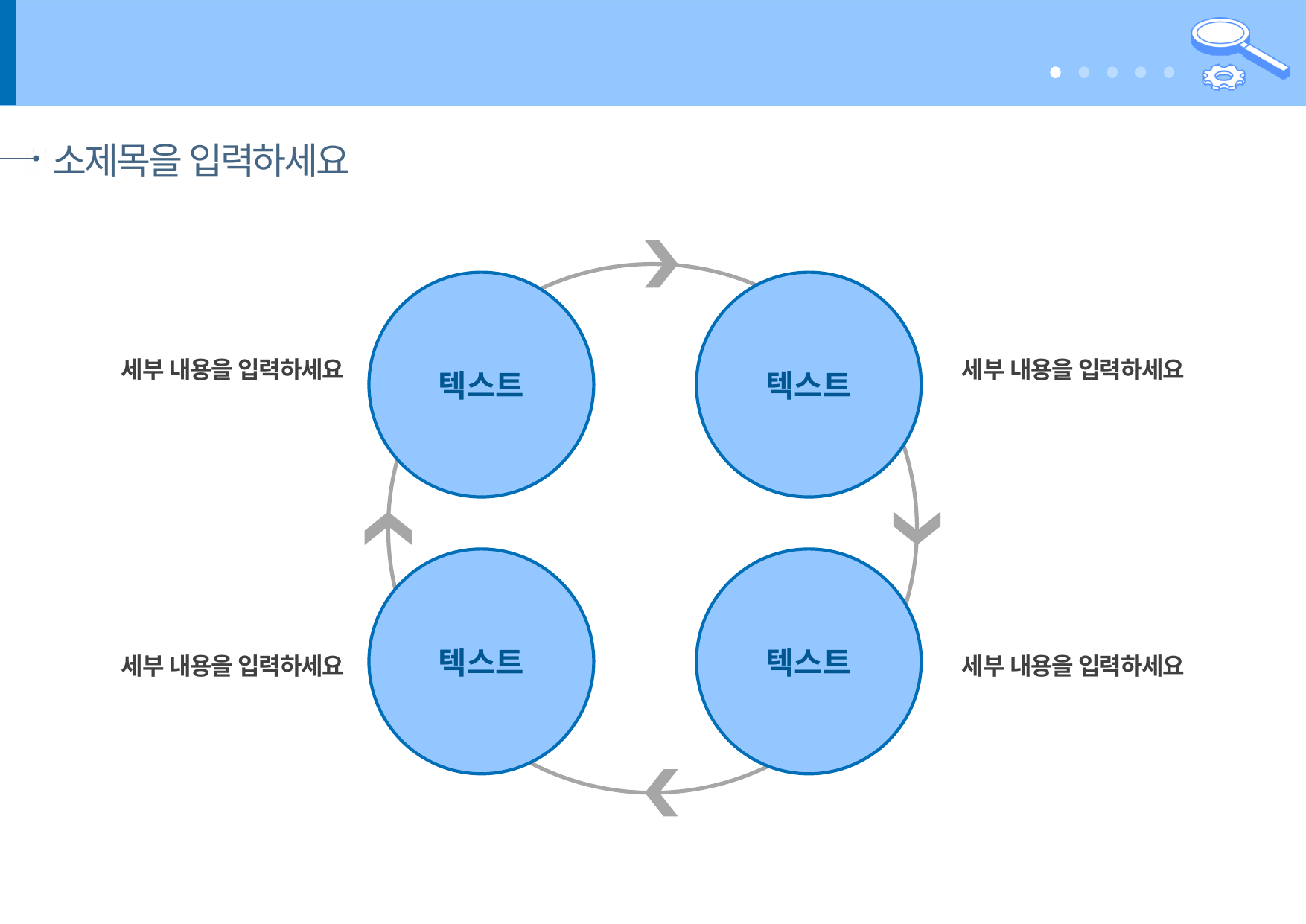

#
소제목을 입력하세요

텍스트
텍스트
텍스트
텍스트
세부 내용을 입력하세요
세부 내용을 입력하세요
세부 내용을 입력하세요
세부 내용을 입력하세요